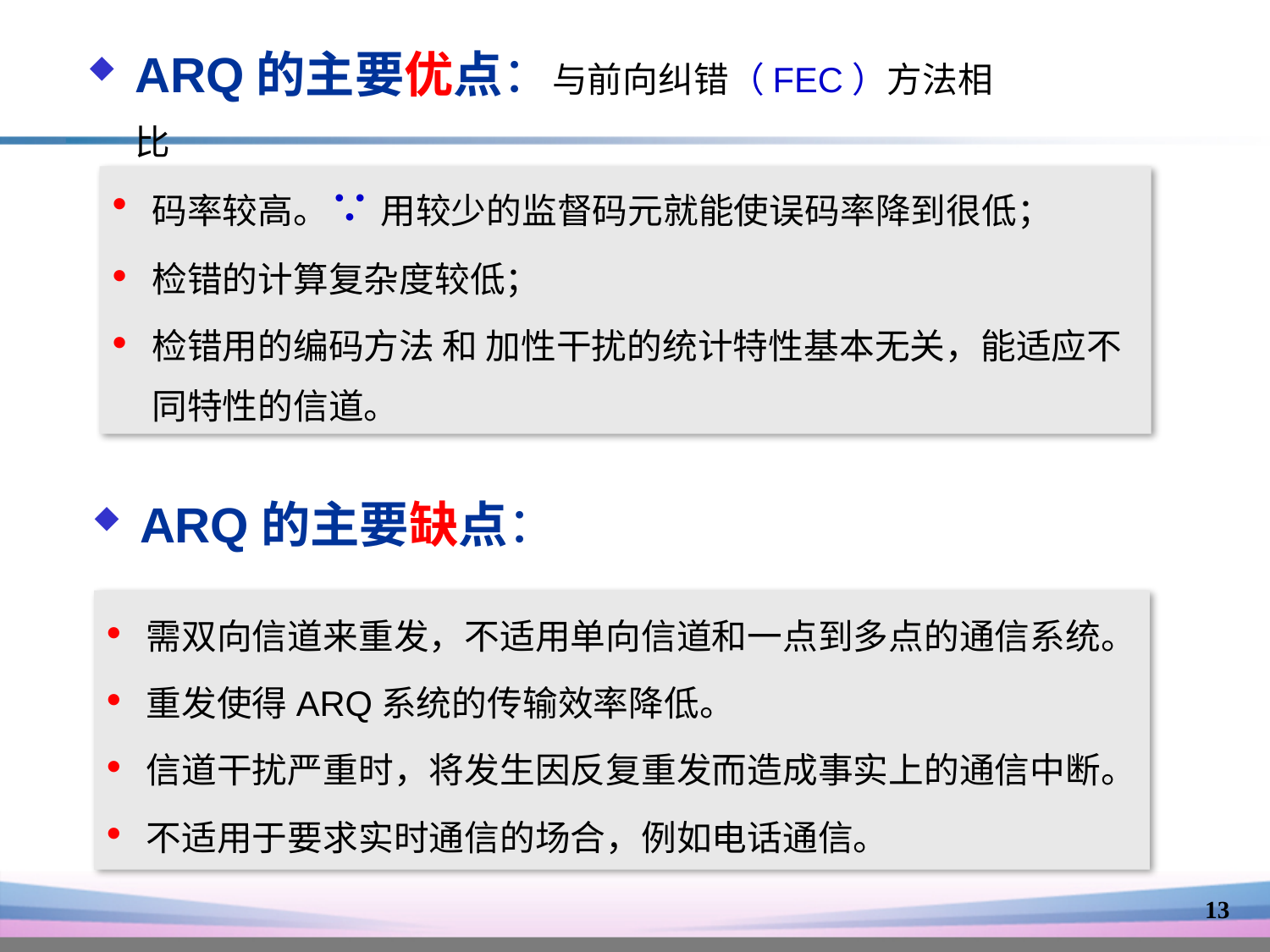

ARQ的主要优点：与前向纠错（FEC）方法相比
码率较高。∵ 用较少的监督码元就能使误码率降到很低；
检错的计算复杂度较低；
检错用的编码方法 和 加性干扰的统计特性基本无关，能适应不同特性的信道。
ARQ的主要缺点：
需双向信道来重发，不适用单向信道和一点到多点的通信系统。
重发使得ARQ系统的传输效率降低。
信道干扰严重时，将发生因反复重发而造成事实上的通信中断。
不适用于要求实时通信的场合，例如电话通信。
13